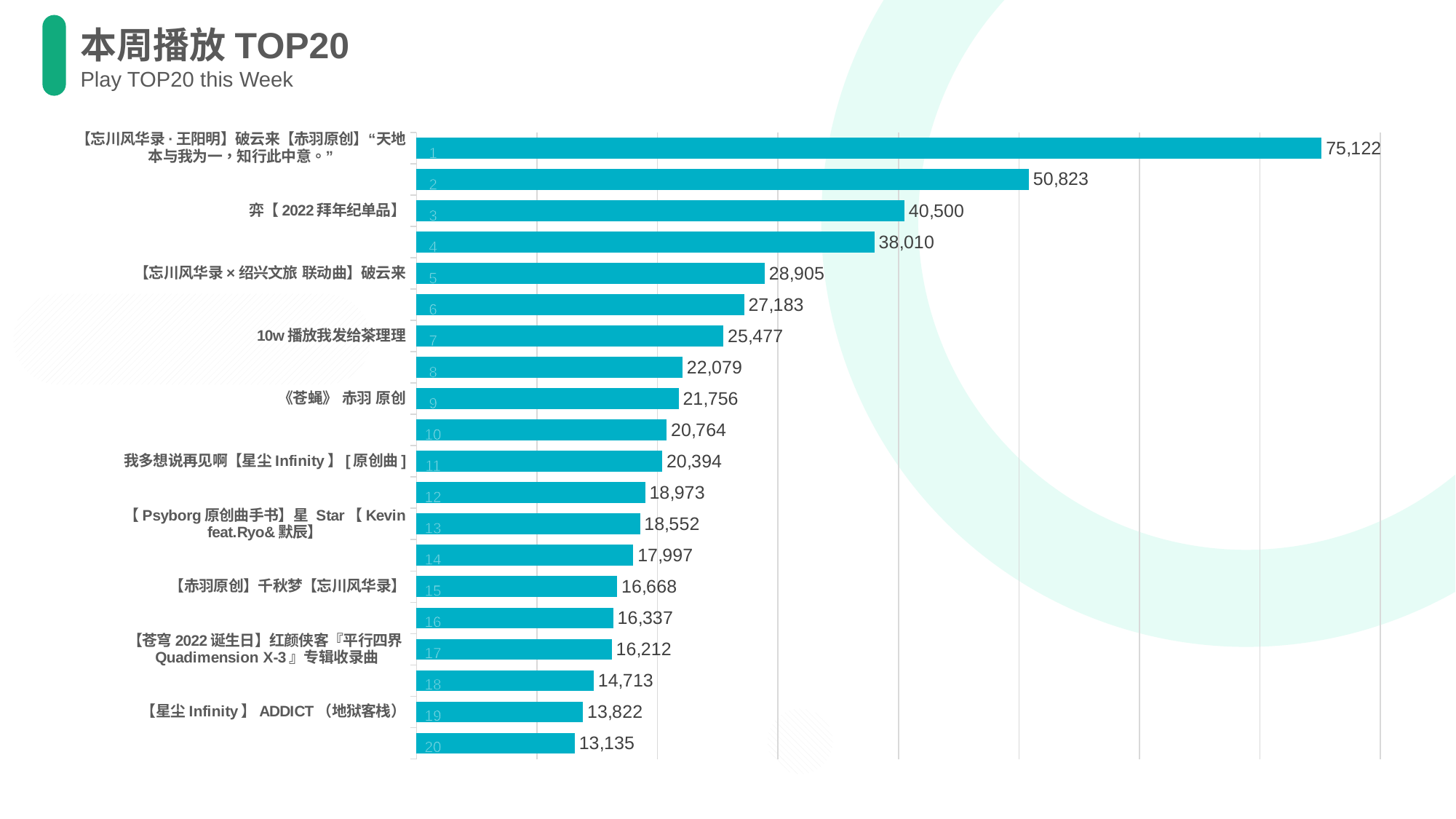

本周播放TOP20
Play TOP20 this Week

### Chart

| Category | 播放量 |
|---|---|
| 【忘川风华录·王阳明】破云来【赤羽原创】“天地本与我为一，知行此中意。” | 75122.0 |
| 【JOJO反派の心如止水】吾等前方绝无敌手！ | 50823.0 |
| 弈【2022拜年纪单品】 | 40500.0 |
| 【原神】用原神四十九位角色共谱一曲千本樱 | 38010.0 |
| 【忘川风华录×绍兴文旅 联动曲】破云来 | 28905.0 |
| 万象霜天【2021拜年纪单品】 | 27183.0 |
| 10w播放我发给茶理理 | 25477.0 |
| 【苍穹原创】木兰行【忘川风华录】 | 22079.0 |
| 《苍蝇》 赤羽 原创 | 21756.0 |
| 【星尘Infinity原创】100%社交失败者 | 20764.0 |
| 我多想说再见啊【星尘Infinity】[原创曲] | 20394.0 |
| 【原神】“谁说神明注视着的才算英雄？” | 18973.0 |
| 【Psyborg原创曲手书】星 Star【Kevin feat.Ryo&默辰】 | 18552.0 |
| 【苍穹/赤羽原创】不赴【忘川风华录】 | 17997.0 |
| 【赤羽原创】千秋梦【忘川风华录】 | 16668.0 |
| 【Fulgur Ovid原创曲手书】读 ReaD【Kevin feat.Ryo】 | 16337.0 |
| 【苍穹2022诞生日】红颜侠客『平行四界Quadimension X-3』专辑收录曲 | 16212.0 |
| 周 杰伦风格.rickroll  |【EleanorForte】Never Gonna Give You Up | 14713.0 |
| 【星尘Infinity】ADDICT（地狱客栈） | 13822.0 |
| 【赤羽原创】天下局【忘川风华录】 | 13135.0 |
1
2
3
4
5
6
7
8
9
10
11
12
13
14
15
16
17
18
19
20